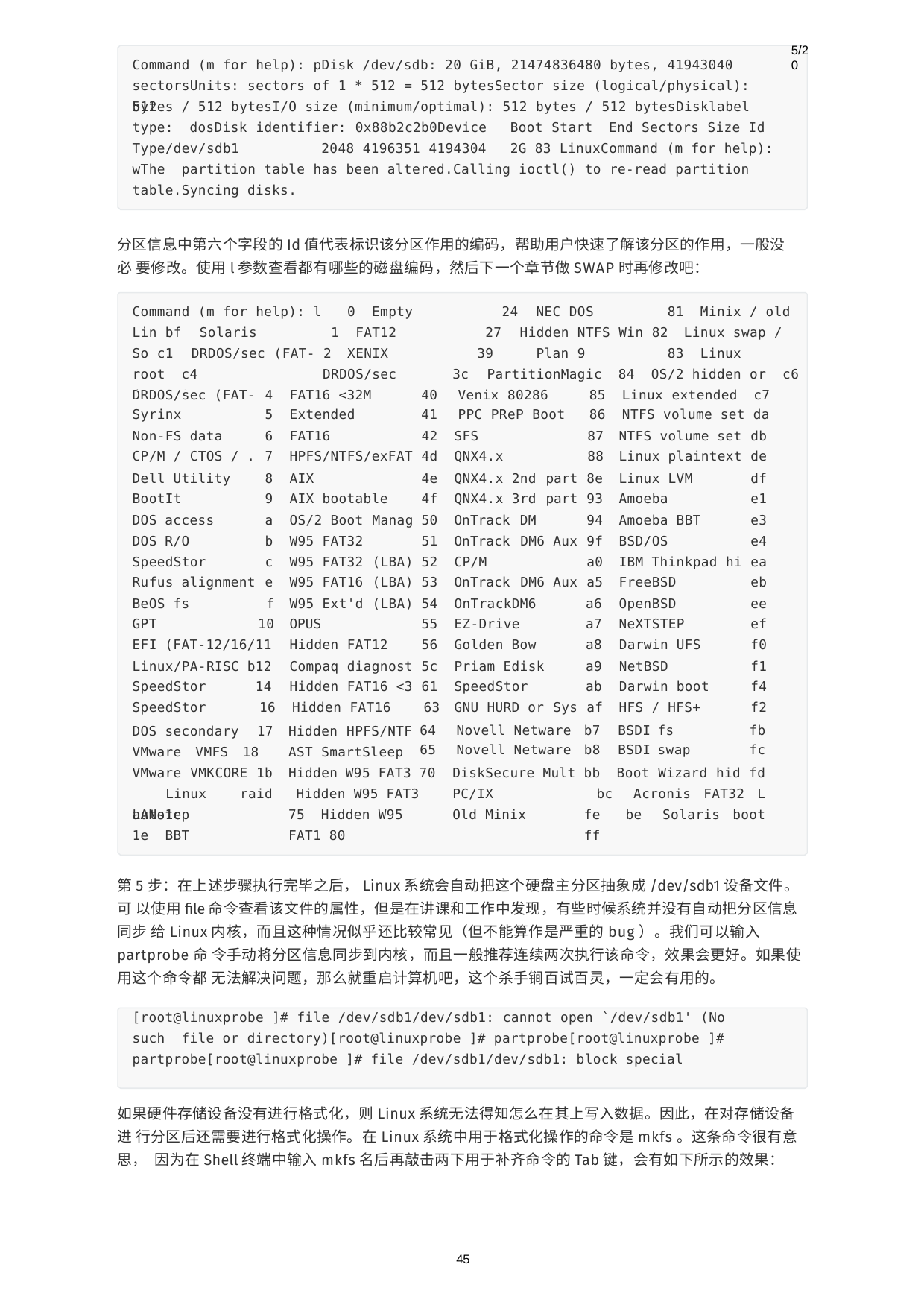

5/20

Command (m for help): pDisk /dev/sdb: 20 GiB, 21474836480 bytes, 41943040  sectorsUnits: sectors of 1 * 512 = 512 bytesSector size (logical/physical): 512
bytes / 512 bytesI/O size (minimum/optimal): 512 bytes / 512 bytesDisklabel type:  dosDisk identifier: 0x88b2c2b0Device	Boot Start	End Sectors Size Id  Type/dev/sdb1	2048 4196351 4194304	2G 83 LinuxCommand (m for help): wThe  partition table has been altered.Calling ioctl() to re-read partition  table.Syncing disks.

分区信息中第六个字段的Id值代表标识该分区作用的编码，帮助用户快速了解该分区的作用，一般没必 要修改。使用l参数查看都有哪些的磁盘编码，然后下一个章节做SWAP时再修改吧：

Command (m for help): l	0	Empty
24	NEC DOS	81	Minix / old
Lin bf	Solaris	1	FAT12
So c1	DRDOS/sec (FAT- 2	XENIX root  c4	DRDOS/sec (FAT- 3	XENIX usr
27	Hidden NTFS Win 82	Linux swap /
39	Plan 9	83	Linux
3c	PartitionMagic	84	OS/2 hidden or	c6
| DRDOS/sec (FAT- |  |  | 4 | FAT16 <32M |  |  |  | 40 Venix 80286 85 Linux extended c7 |  |  |  |  |  |  |  |  |
| --- | --- | --- | --- | --- | --- | --- | --- | --- | --- | --- | --- | --- | --- | --- | --- | --- |
| Syrinx |  |  | 5 | Extended |  |  |  | 41 PPC PReP Boot 86 NTFS volume set da |  |  |  |  |  |  |  |  |
| Non-FS | data |  | 6 | FAT16 |  |  |  | 42 | SFS | 87 |  |  | NTFS volume set |  |  | db |
| CP/M / | CTOS / . |  | 7 | HPFS/NTFS/exFAT |  |  |  | 4d | QNX4.x | 88 |  |  | Linux plaintext |  |  | de |
| Dell Utility |  |  | 8 | AIX |  |  |  | 4e | QNX4.x | 2nd | part | 8e | Linux LVM |  |  | df |
| BootIt |  |  | 9 | AIX bootable |  |  |  | 4f | QNX4.x | 3rd | part | 93 | Amoeba |  |  | e1 |
| DOS access |  |  | a | OS/2 Boot |  |  | Manag | 50 | OnTrack | DM |  | 94 | Amoeba BBT |  |  | e3 |
| DOS R/O |  |  | b | W95 FAT32 |  |  |  | 51 | OnTrack | DM6 | Aux | 9f | BSD/OS |  |  | e4 |
| SpeedStor |  |  | c | W95 FAT32 |  |  | (LBA) | 52 | CP/M |  |  | a0 | IBM Thinkpad |  | hi | ea |
| Rufus alignment |  |  | e | W95 FAT16 |  |  | (LBA) | 53 | OnTrack | DM6 | Aux | a5 | FreeBSD |  |  | eb |
| BeOS fs | f |  |  | W95 | Ext'd |  | (LBA) | 54 | OnTrackDM6 |  | a6 |  | OpenBSD |  | ee |  |
| GPT | 10 |  |  | OPUS |  |  |  | 55 | EZ-Drive |  | a7 |  | NeXTSTEP |  | ef |  |
| EFI (FAT-12/16/11 |  |  |  | Hidden |  | FAT12 |  | 56 | Golden Bow |  | a8 |  | Darwin | UFS | f0 |  |
| Linux/PA-RISC |  | b12 |  | Compaq |  | diagnost |  | 5c | Priam Edisk |  | a9 |  | NetBSD |  | f1 |  |
| SpeedStor |  | 14 |  | Hidden |  | FAT16 <3 |  | 61 | SpeedStor |  | ab |  | Darwin | boot | f4 |  |
| SpeedStor 16 Hidden FAT16 63 |  |  |  |  |  |  |  |  | GNU HURD or |  | Sys | af | HFS / HFS+ |  | f2 |  |
Hidden HPFS/NTF  AST SmartSleep  Hidden W95 FAT3 70  Hidden W95 FAT3 75  Hidden W95 FAT1 80
DOS secondary	17
| 64 Novell Netware | b7 | BSDI | fs | fb |
| --- | --- | --- | --- | --- |
| 65 Novell Netware | b8 | BSDI | swap | fc |
VMware VMFS 18  VMware VMKCORE 1b  Linux raid auto1c
Boot Wizard hid fd  bc Acronis FAT32 L fe  be Solaris boot ff
DiskSecure Mult bb
PC/IX
Old Minix
LANstep	1e  BBT
第5步：在上述步骤执行完毕之后，Linux系统会自动把这个硬盘主分区抽象成/dev/sdb1设备文件。可 以使用file命令查看该文件的属性，但是在讲课和工作中发现，有些时候系统并没有自动把分区信息同步 给Linux内核，而且这种情况似乎还比较常见（但不能算作是严重的bug）。我们可以输入partprobe命 令手动将分区信息同步到内核，而且一般推荐连续两次执行该命令，效果会更好。如果使用这个命令都 无法解决问题，那么就重启计算机吧，这个杀手锏百试百灵，一定会有用的。

[root@linuxprobe ]# file /dev/sdb1/dev/sdb1: cannot open `/dev/sdb1' (No such  file or directory)[root@linuxprobe ]# partprobe[root@linuxprobe ]#  partprobe[root@linuxprobe ]# file /dev/sdb1/dev/sdb1: block special

如果硬件存储设备没有进行格式化，则Linux系统无法得知怎么在其上写入数据。因此，在对存储设备进 行分区后还需要进行格式化操作。在Linux系统中用于格式化操作的命令是mkfs。这条命令很有意思，  因为在Shell终端中输入mkfs名后再敲击两下用于补齐命令的Tab键，会有如下所示的效果：

45